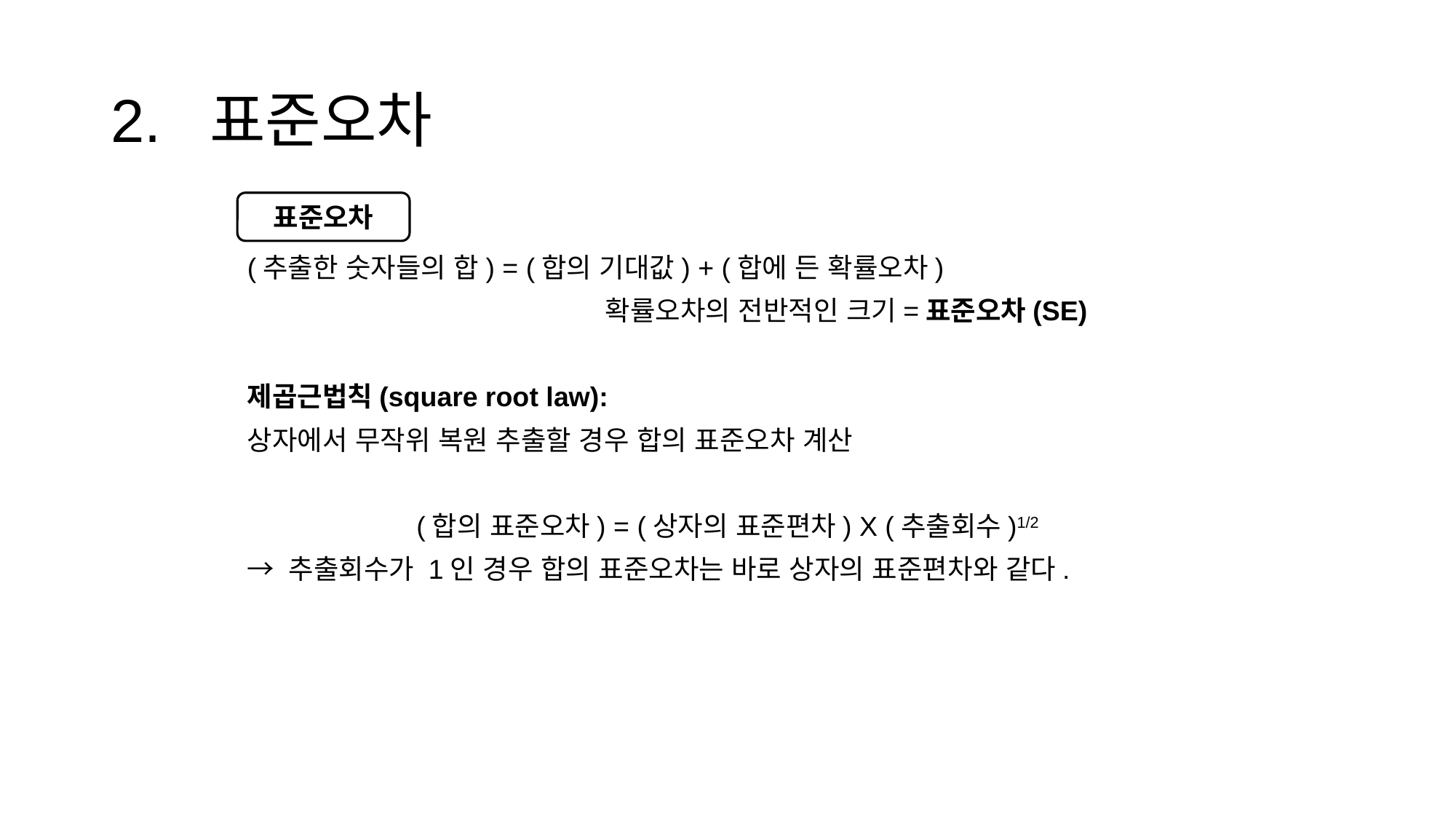

# 2.  표준오차

(추출한 숫자들의 합) = (합의 기대값) + (합에 든 확률오차)
                                              확률오차의 전반적인 크기=표준오차(SE)

제곱근법칙(square root law):
상자에서 무작위 복원 추출할 경우 합의 표준오차 계산

(합의 표준오차) = (상자의 표준편차) X (추출회수)1/2
→ 추출회수가 1인 경우 합의 표준오차는 바로 상자의 표준편차와 같다.
표준오차